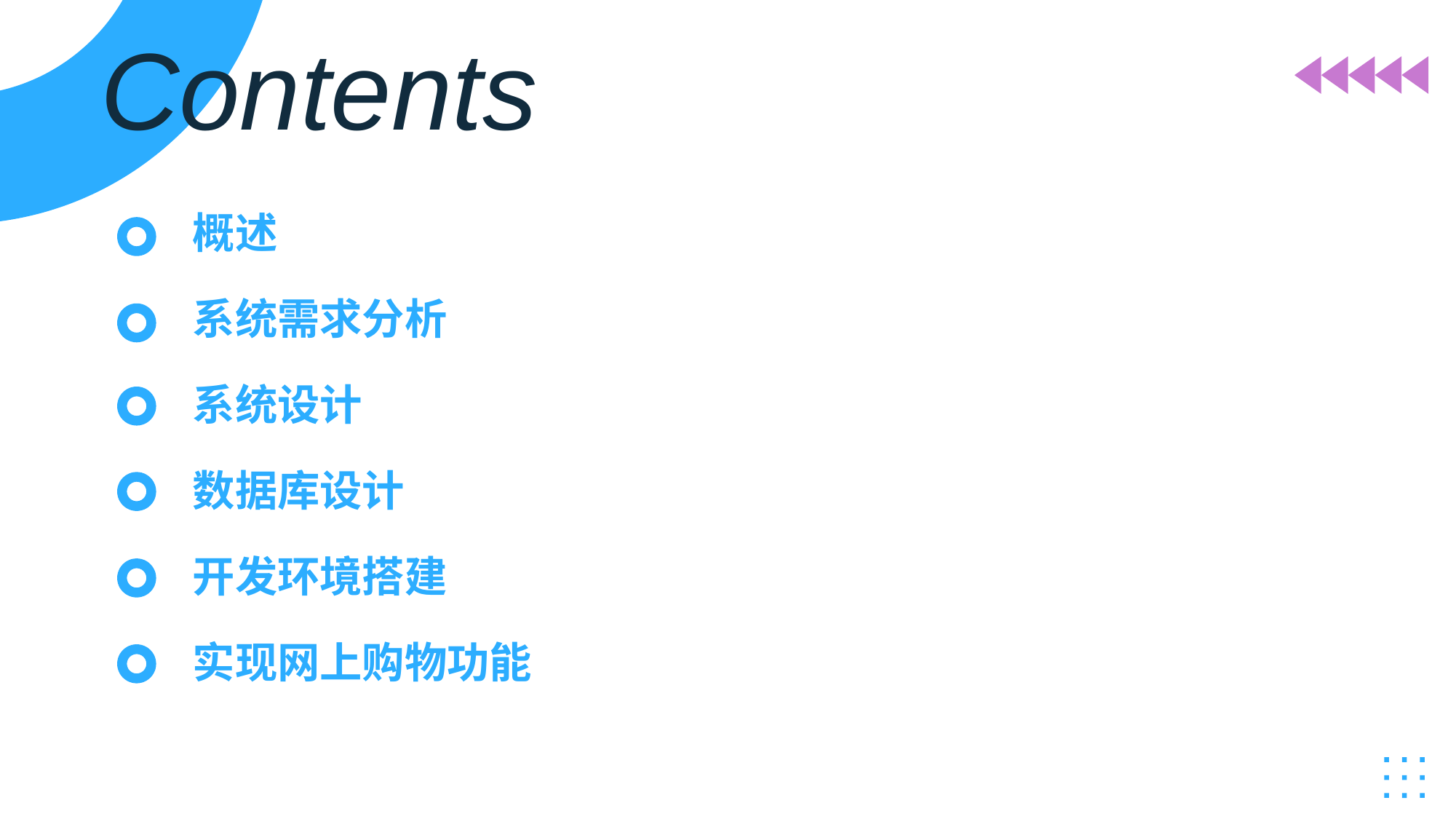

Contents

概述

系统需求分析

系统设计

数据库设计

开发环境搭建

实现网上购物功能